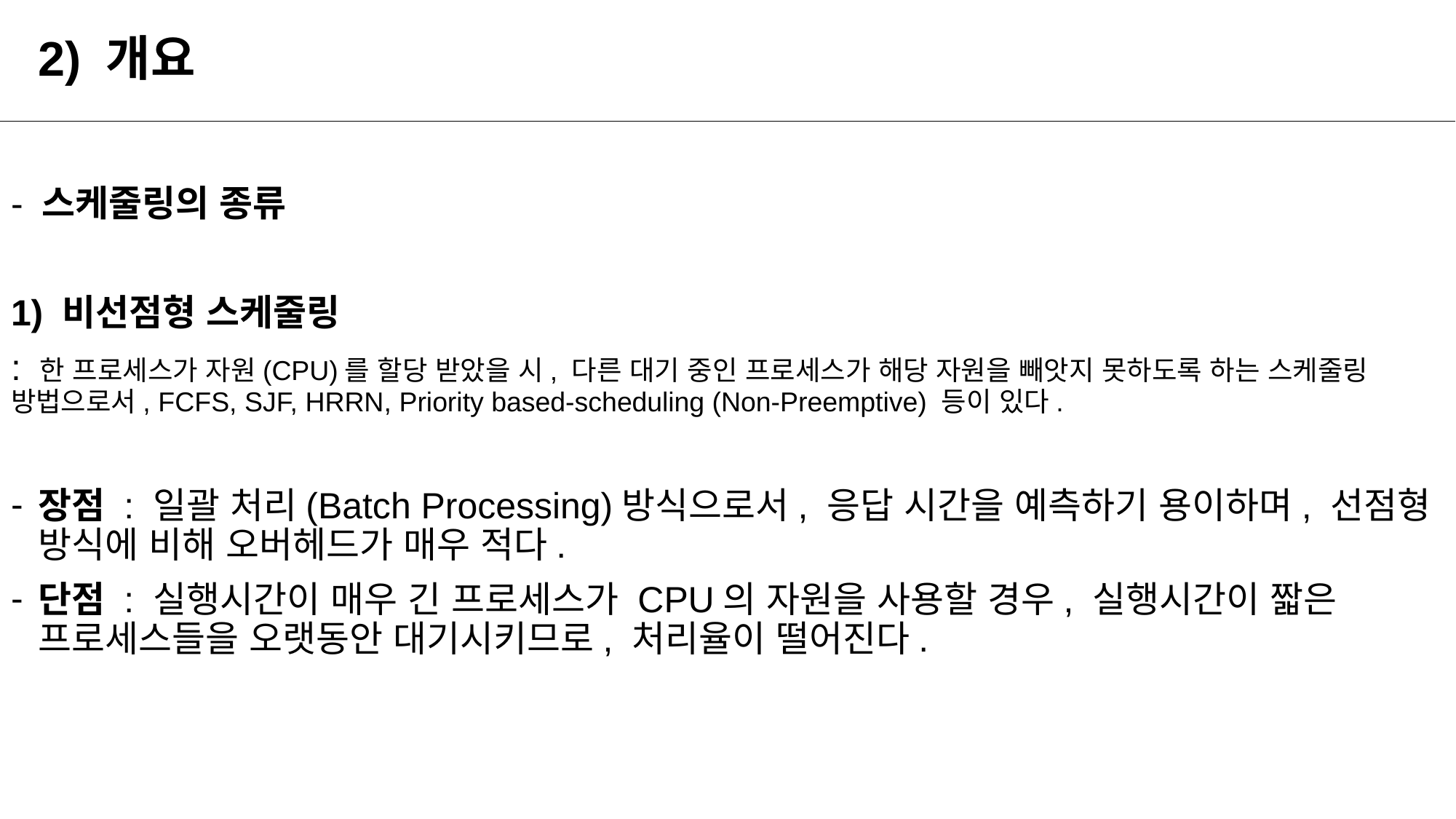

# 2) 개요

- 스케줄링의 종류

1) 비선점형 스케줄링
: 한 프로세스가 자원(CPU)를 할당 받았을 시, 다른 대기 중인 프로세스가 해당 자원을 빼앗지 못하도록 하는 스케줄링 방법으로서, FCFS, SJF, HRRN, Priority based-scheduling (Non-Preemptive) 등이 있다.

장점 : 일괄 처리(Batch Processing)방식으로서, 응답 시간을 예측하기 용이하며, 선점형 방식에 비해 오버헤드가 매우 적다.
단점 : 실행시간이 매우 긴 프로세스가 CPU의 자원을 사용할 경우, 실행시간이 짧은 프로세스들을 오랫동안 대기시키므로, 처리율이 떨어진다.